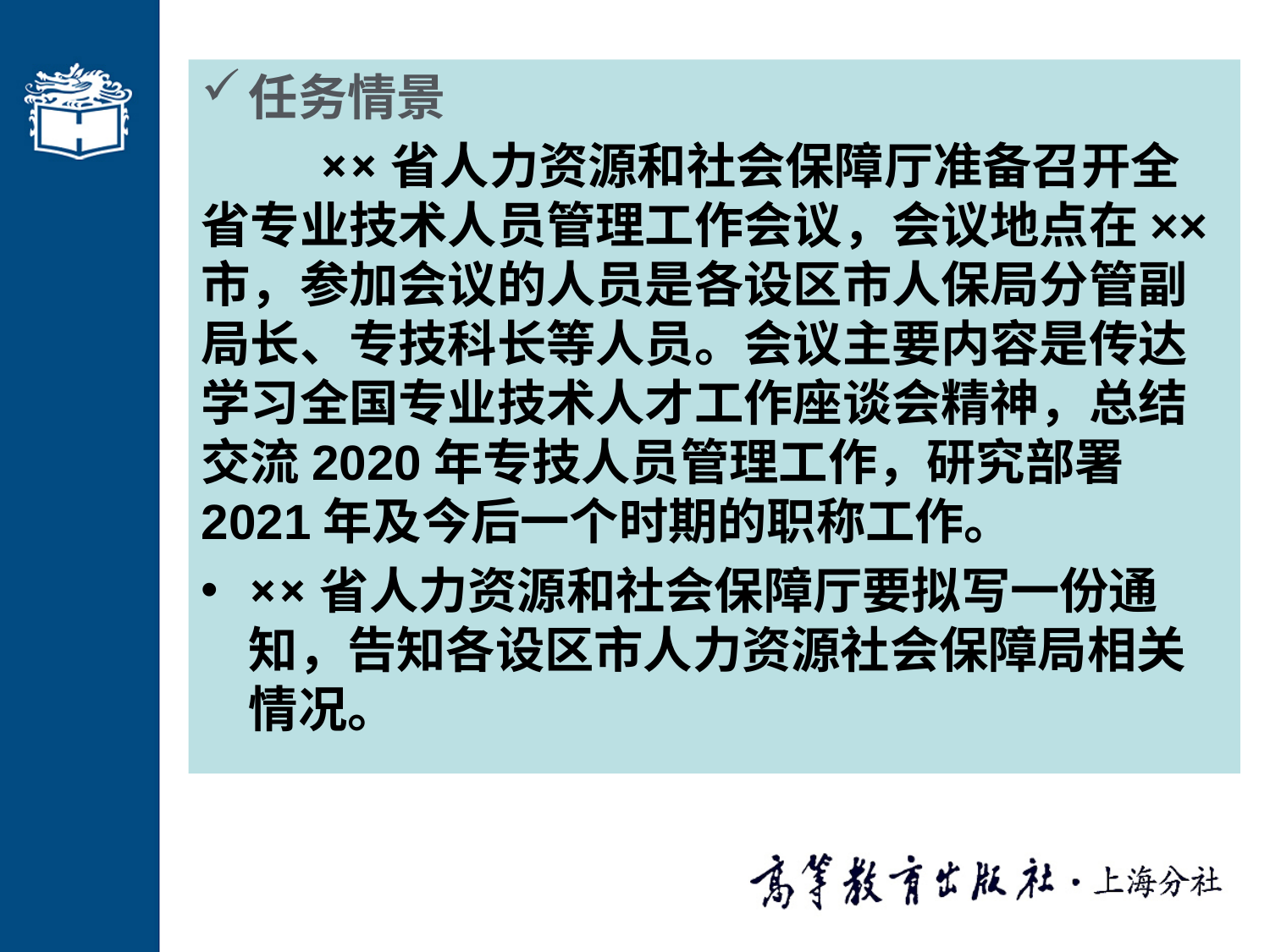

任务情景
    ××省人力资源和社会保障厅准备召开全省专业技术人员管理工作会议，会议地点在××市，参加会议的人员是各设区市人保局分管副局长、专技科长等人员。会议主要内容是传达学习全国专业技术人才工作座谈会精神，总结交流2020年专技人员管理工作，研究部署2021年及今后一个时期的职称工作。
××省人力资源和社会保障厅要拟写一份通知，告知各设区市人力资源社会保障局相关情况。